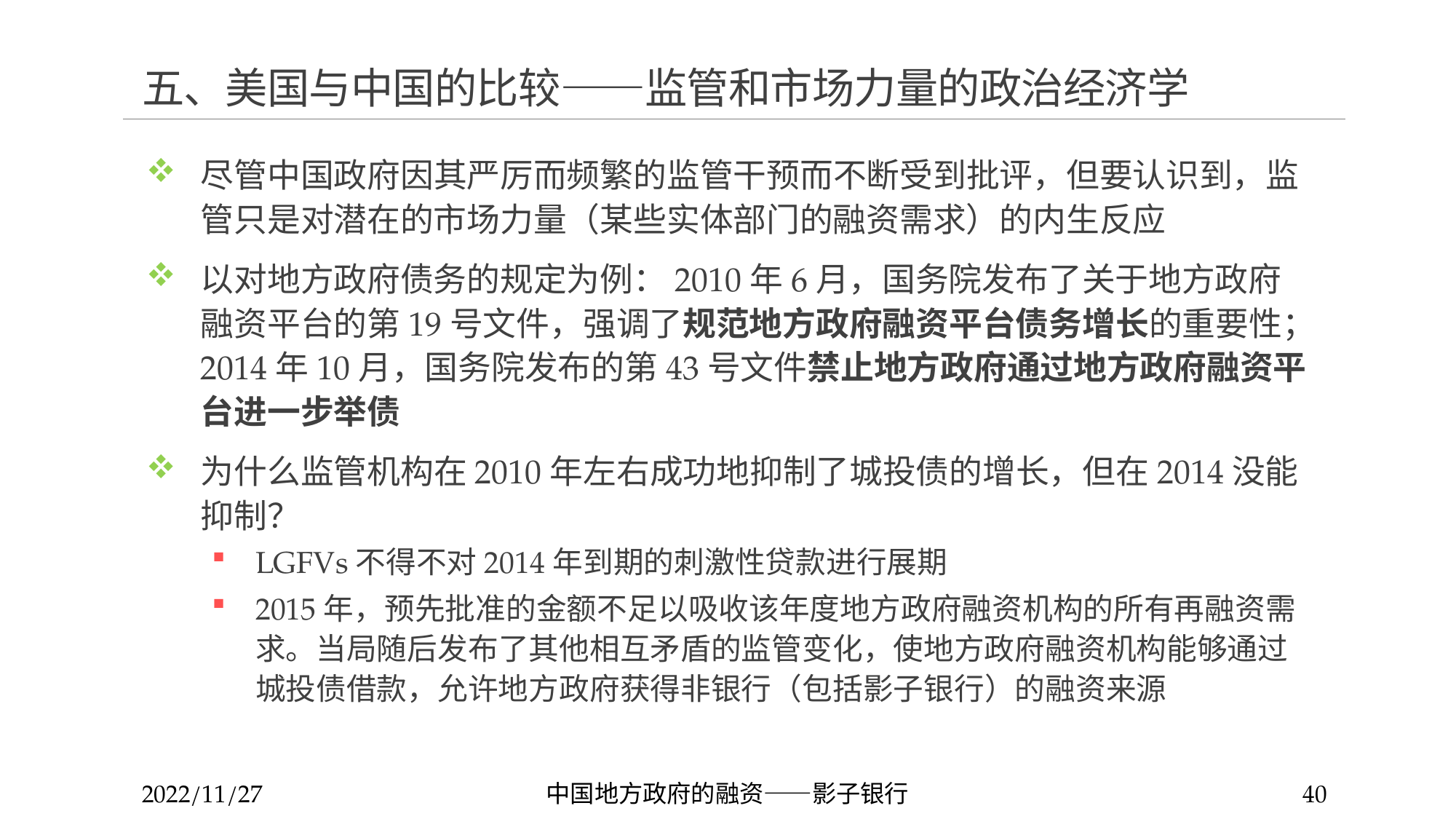

# 五、美国与中国的比较——监管和市场力量的政治经济学
尽管中国政府因其严厉而频繁的监管干预而不断受到批评，但要认识到，监管只是对潜在的市场力量（某些实体部门的融资需求）的内生反应
以对地方政府债务的规定为例：2010年6月，国务院发布了关于地方政府融资平台的第19号文件，强调了规范地方政府融资平台债务增长的重要性；2014年10月，国务院发布的第43号文件禁止地方政府通过地方政府融资平台进一步举债
为什么监管机构在2010年左右成功地抑制了城投债的增长，但在2014没能抑制？
LGFVs不得不对2014年到期的刺激性贷款进行展期
2015年，预先批准的金额不足以吸收该年度地方政府融资机构的所有再融资需求。当局随后发布了其他相互矛盾的监管变化，使地方政府融资机构能够通过城投债借款，允许地方政府获得非银行（包括影子银行）的融资来源
2022/11/27
中国地方政府的融资——影子银行
40